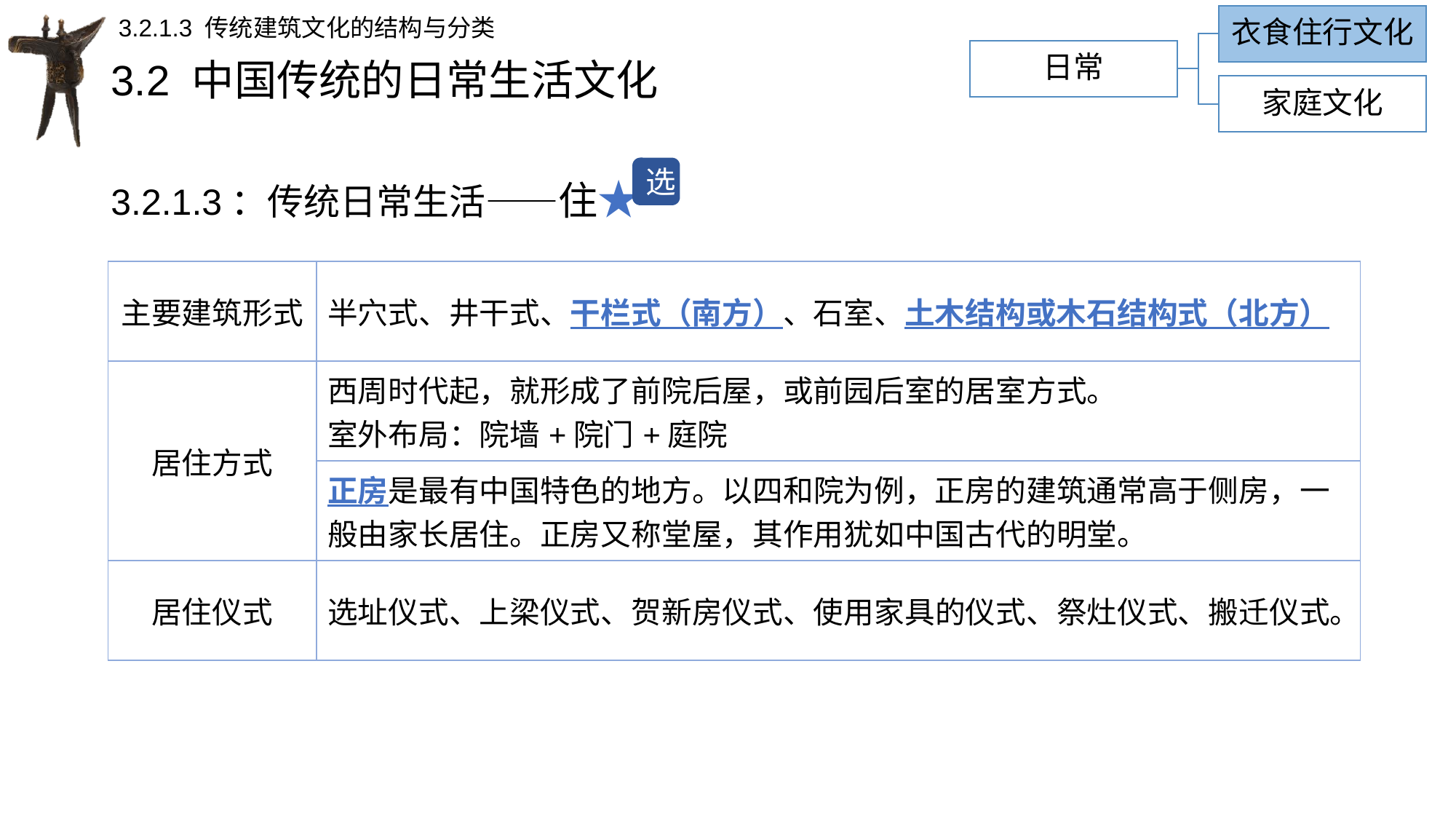

衣食住行文化
3.2.1.3 传统建筑文化的结构与分类

日常
# 3.2 中国传统的日常生活文化

家庭文化
3.2.1.3：传统日常生活——住★
选
| 主要建筑形式 | 半穴式、井干式、干栏式（南方）、石室、土木结构或木石结构式（北方） |
| --- | --- |
| 居住方式 | 西周时代起，就形成了前院后屋，或前园后室的居室方式。 室外布局：院墙+院门+庭院 |
|  | 正房是最有中国特色的地方。以四和院为例，正房的建筑通常高于侧房，一般由家长居住。正房又称堂屋，其作用犹如中国古代的明堂。 |
| 居住仪式 | 选址仪式、上梁仪式、贺新房仪式、使用家具的仪式、祭灶仪式、搬迁仪式。 |
89